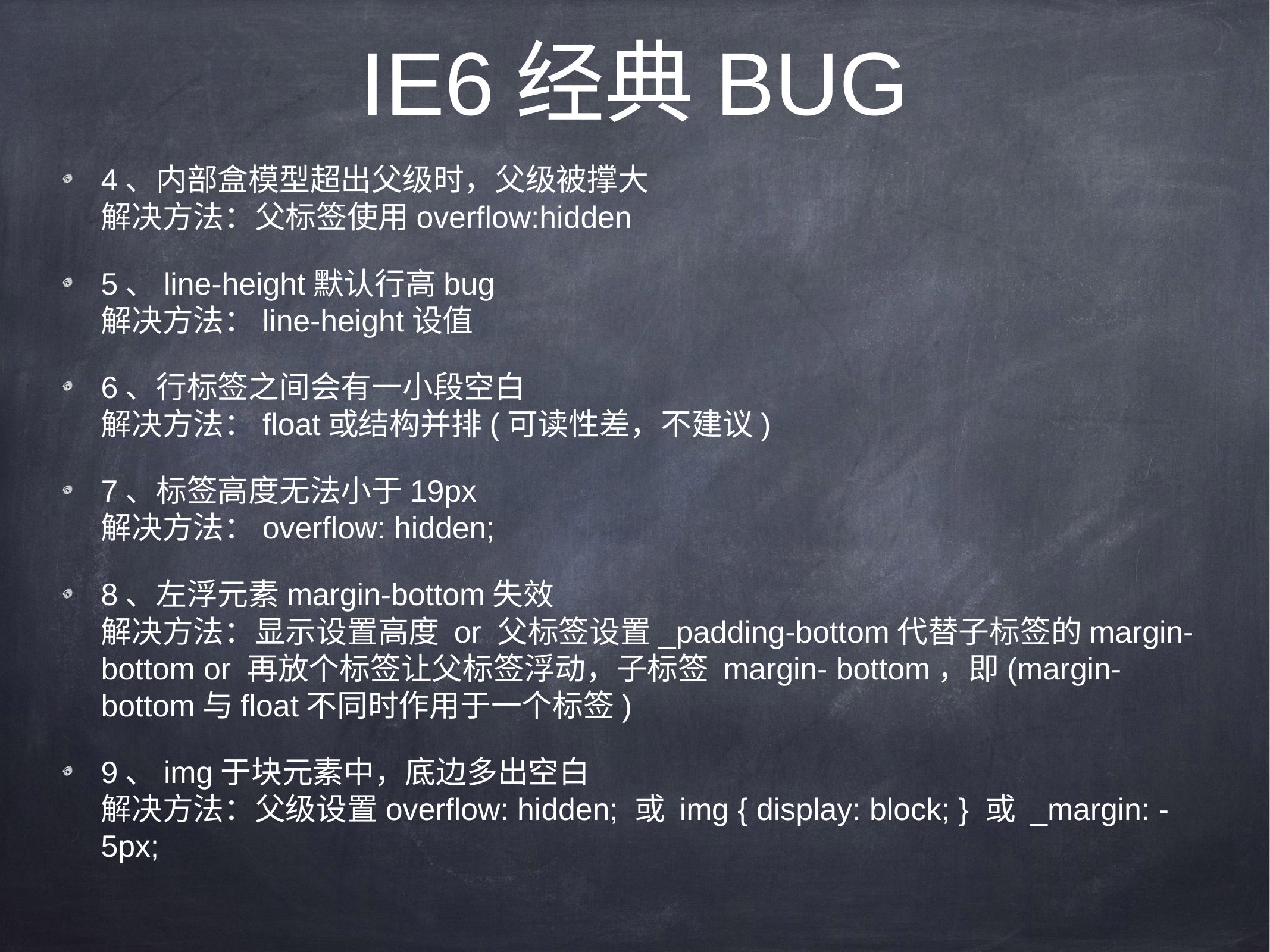

# IE6经典BUG
4、内部盒模型超出父级时，父级被撑大
解决方法：父标签使用overflow:hidden
5、line-height默认行高bug
解决方法：line-height设值
6、行标签之间会有一小段空白
解决方法：float或结构并排(可读性差，不建议)
7、标签高度无法小于19px
解决方法：overflow: hidden;
8、左浮元素margin-bottom失效
解决方法：显示设置高度 or 父标签设置_padding-bottom代替子标签的margin-bottom or 再放个标签让父标签浮动，子标签 margin- bottom，即(margin-bottom与float不同时作用于一个标签)
9、img于块元素中，底边多出空白
解决方法：父级设置overflow: hidden; 或 img { display: block; } 或 _margin: -5px;